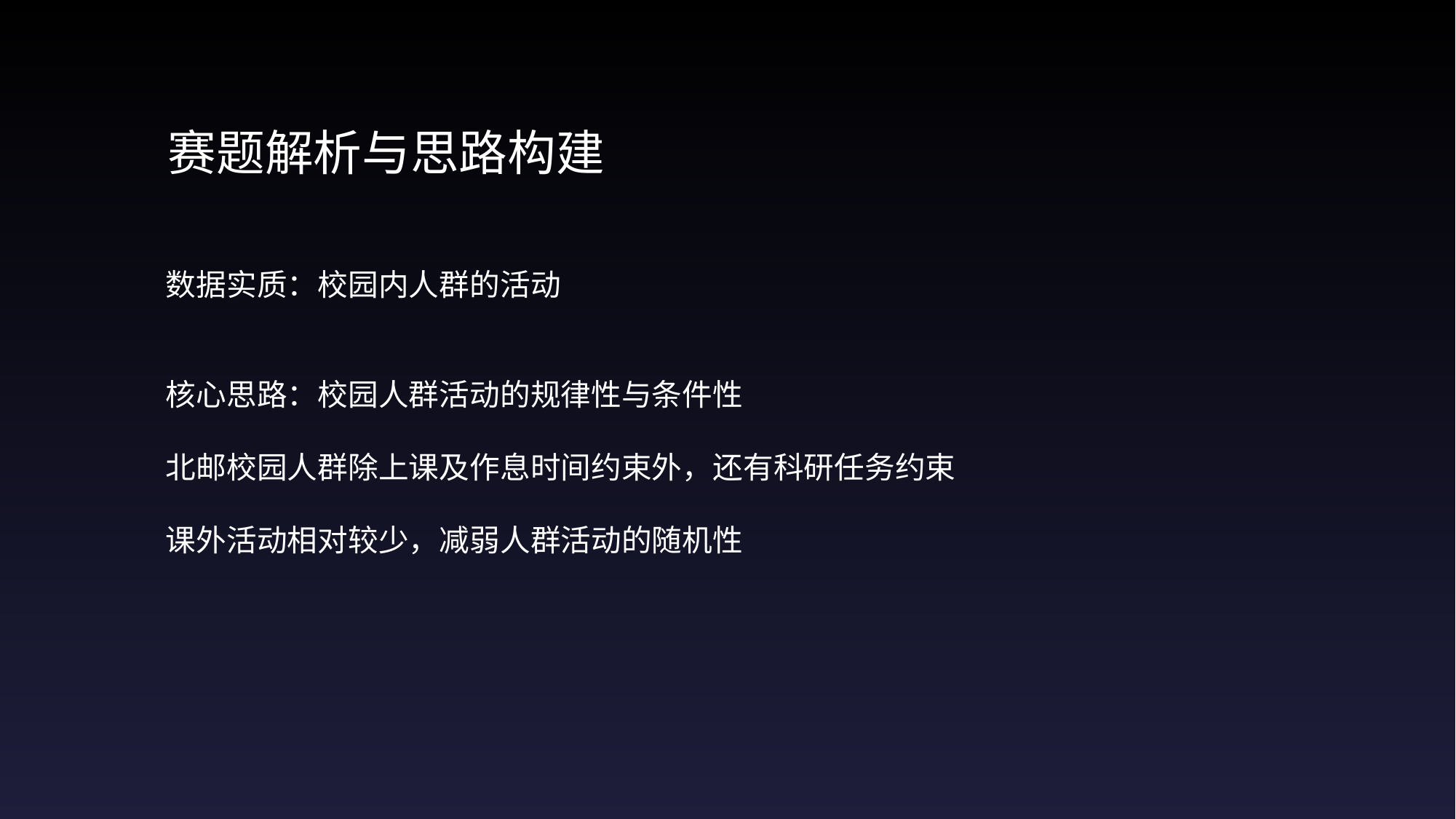

赛题解析与思路构建
数据实质：校园内人群的活动

核心思路：校园人群活动的规律性与条件性

北邮校园人群除上课及作息时间约束外，还有科研任务约束

课外活动相对较少，减弱人群活动的随机性